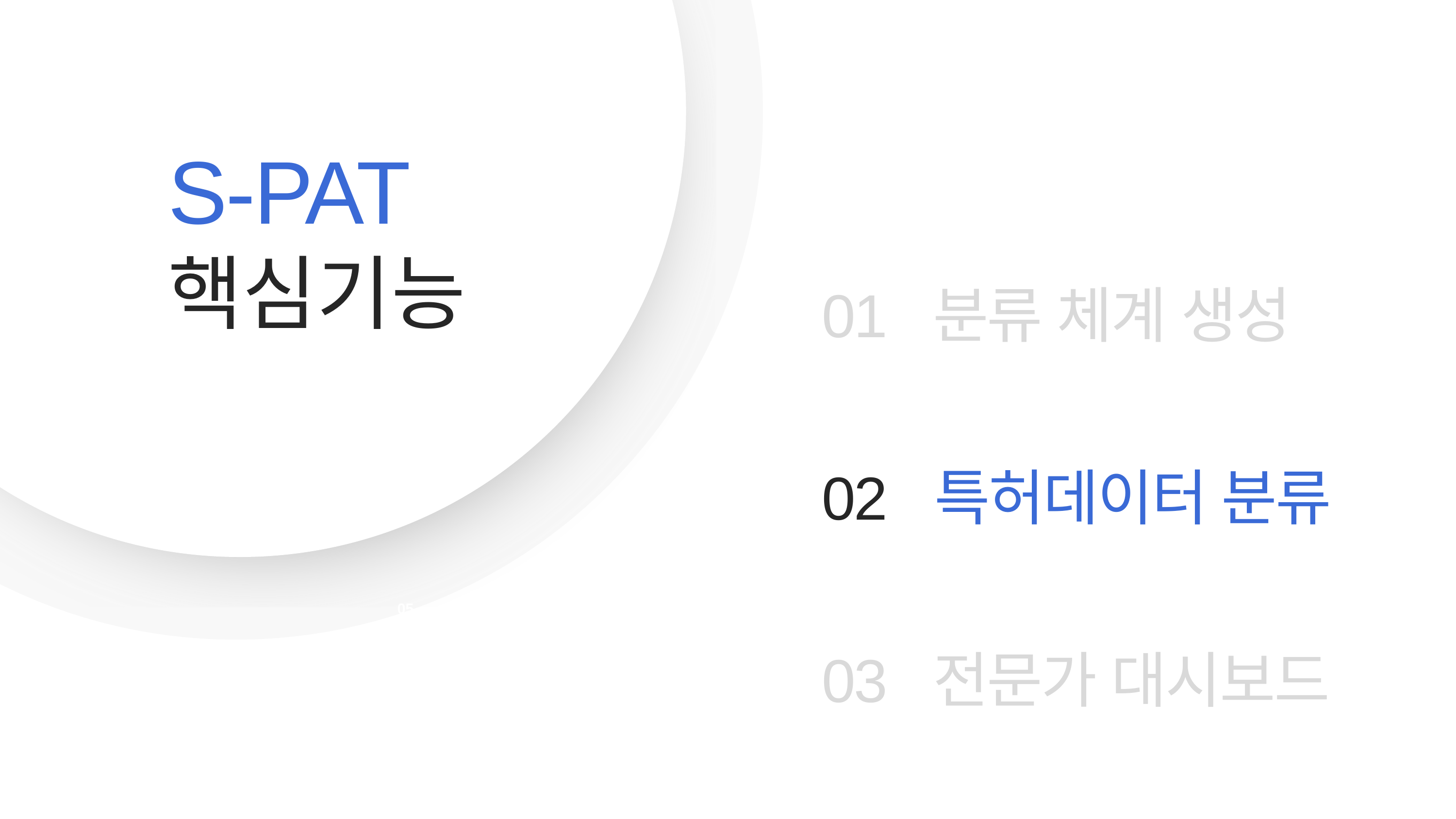

S-PAT
핵심기능
01  분류 체계 생성
02  특허데이터 분류
05
03  전문가 대시보드